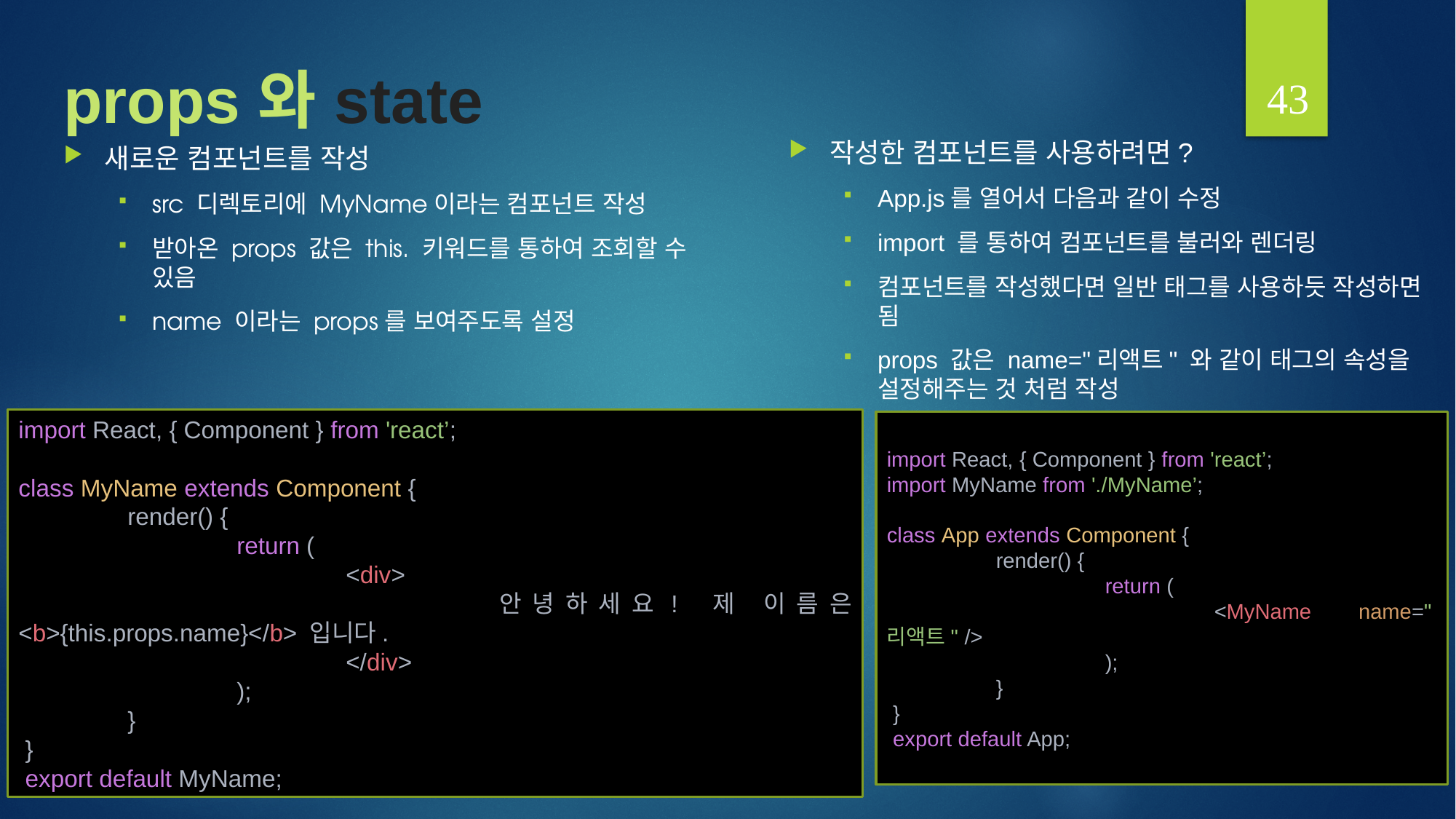

43
# props 와 state
작성한 컴포넌트를 사용하려면?
App.js를 열어서 다음과 같이 수정
import 를 통하여 컴포넌트를 불러와 렌더링
컴포넌트를 작성했다면 일반 태그를 사용하듯 작성하면 됨
props 값은 name="리액트" 와 같이 태그의 속성을 설정해주는 것 처럼 작성
새로운 컴포넌트를 작성
src 디렉토리에 MyName이라는 컴포넌트 작성
받아온 props 값은 this. 키워드를 통하여 조회할 수 있음
name 이라는 props를 보여주도록 설정
import React, { Component } from 'react’;

class MyName extends Component {
	render() {
		return (
			<div>
				안녕하세요! 제 이름은 <b>{this.props.name}</b> 입니다.
			</div>
		);
	}
 }
 export default MyName;
import React, { Component } from 'react’;
import MyName from './MyName’;

class App extends Component {
	render() {
		return (
			<MyName name="리액트" />
		);
	}
 }
 export default App;